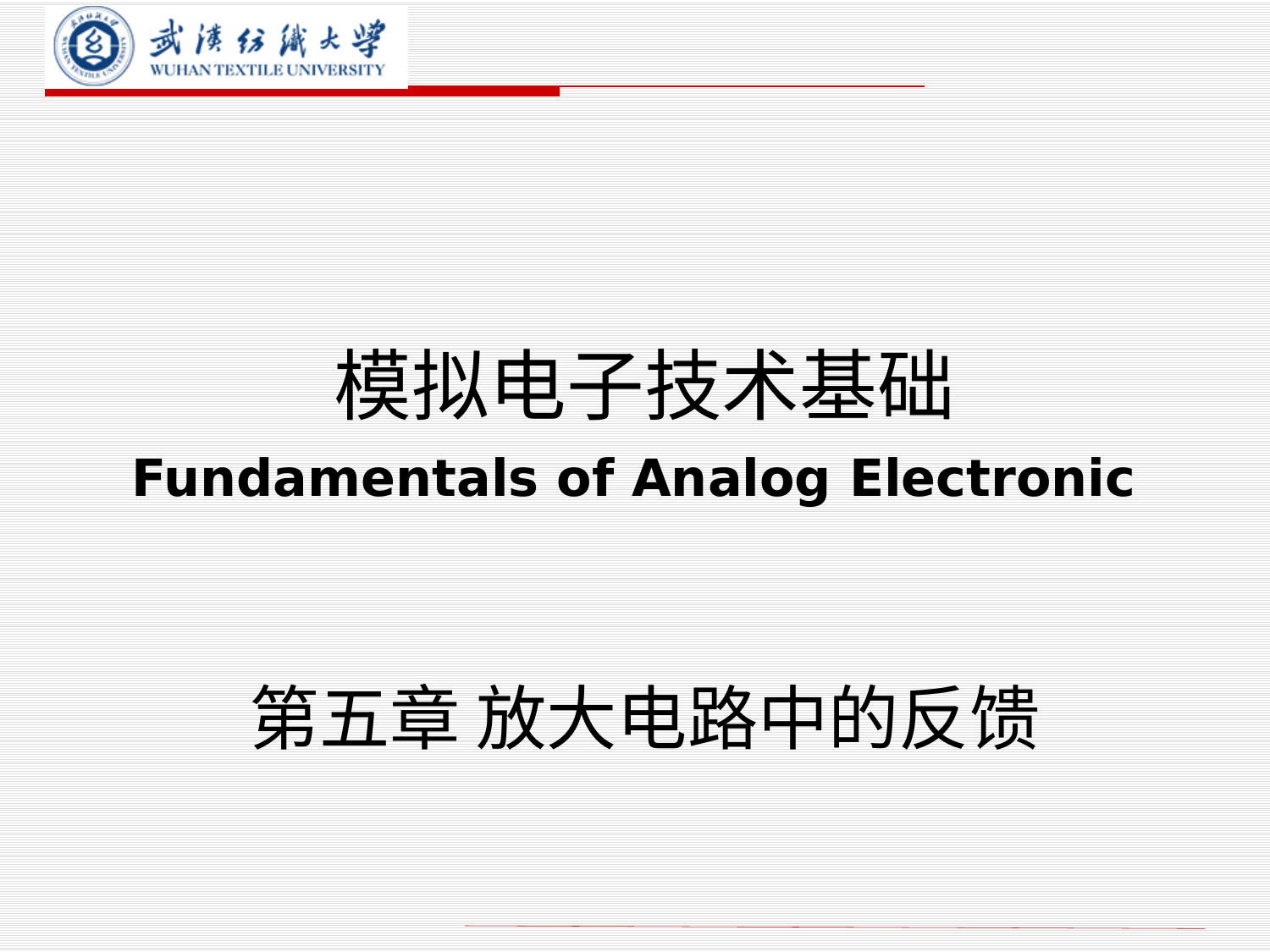

# 模拟电子技术基础 Fundamentals of Analog Electronic
第五章 放大电路中的反馈